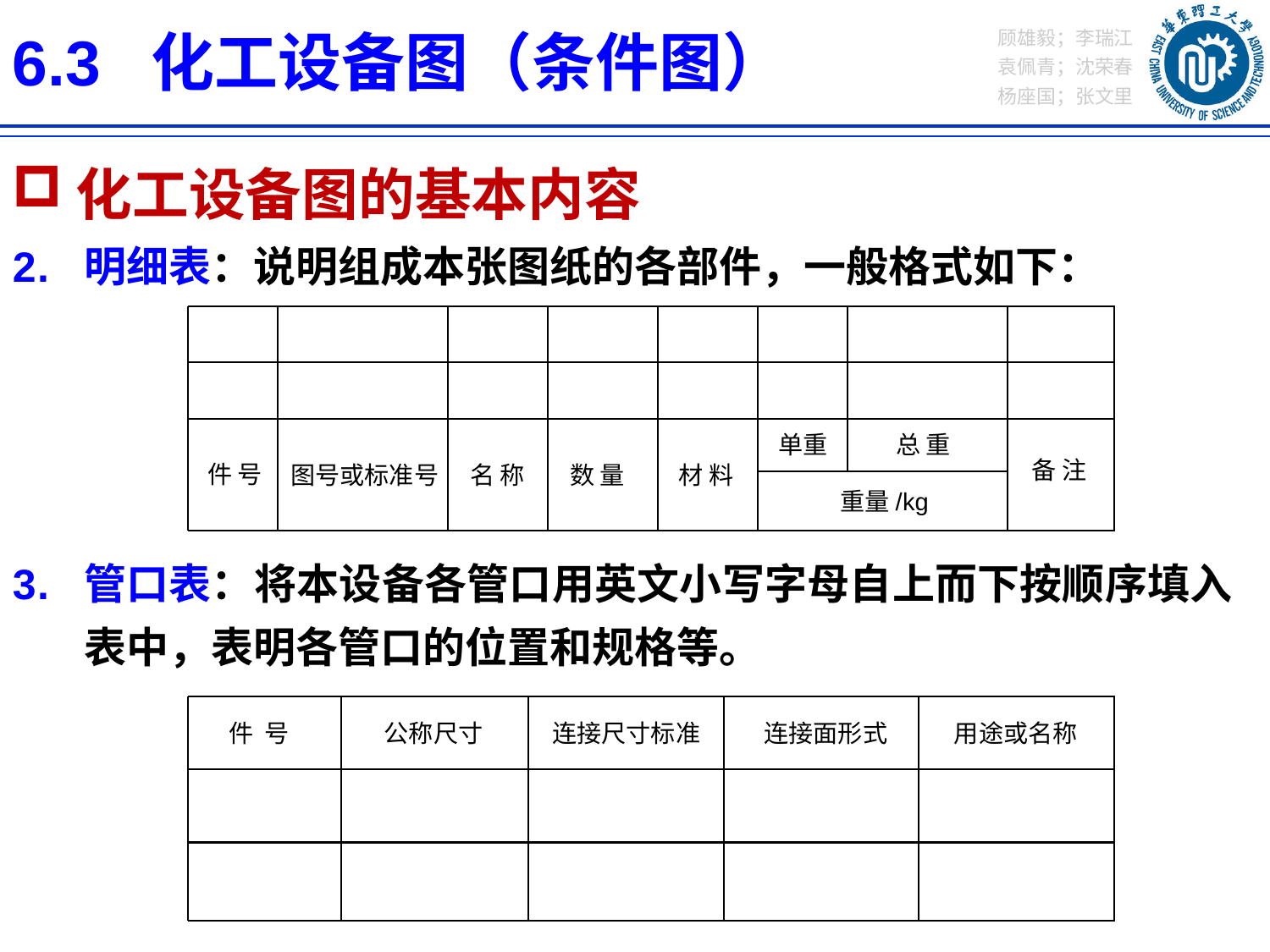

6.3  化工设备图（条件图）
化工设备图的基本内容
明细表：说明组成本张图纸的各部件，一般格式如下：

管口表：将本设备各管口用英文小写字母自上而下按顺序填入表中，表明各管口的位置和规格等。

单重
总 重
备 注
件 号
图号或标准号
数 量
材 料
名 称
重量/kg
件  号
公称尺寸
连接尺寸标准
连接面形式
用途或名称